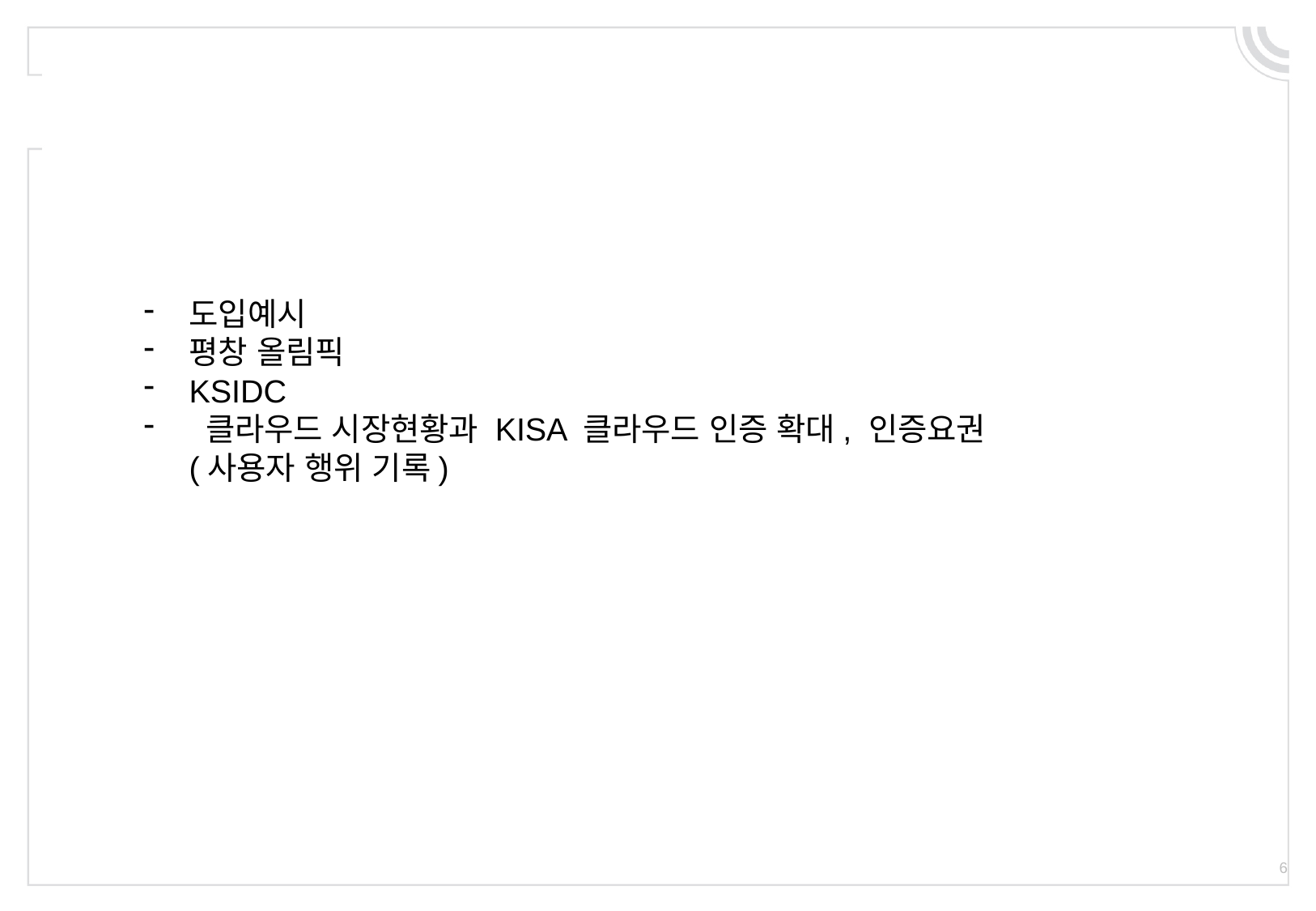

#

도입예시
평창 올림픽
KSIDC
 클라우드 시장현황과 KISA 클라우드 인증 확대, 인증요권(사용자 행위 기록)